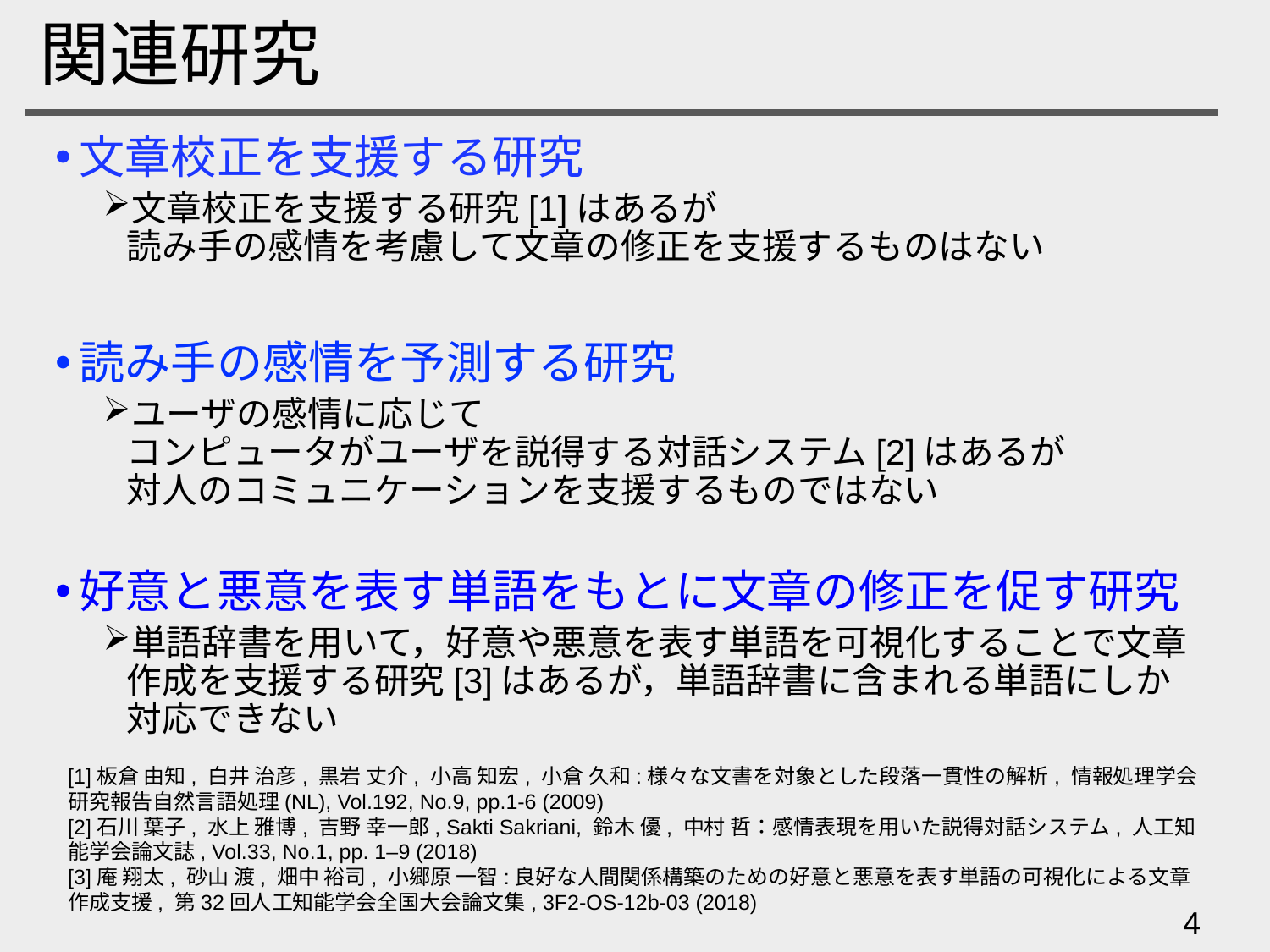

# 関連研究
文章校正を支援する研究
文章校正を支援する研究[1]はあるが
読み手の感情を考慮して文章の修正を支援するものはない

読み手の感情を予測する研究
ユーザの感情に応じて
コンピュータがユーザを説得する対話システム[2]はあるが
対人のコミュニケーションを支援するものではない

好意と悪意を表す単語をもとに文章の修正を促す研究
単語辞書を用いて，好意や悪意を表す単語を可視化することで文章作成を支援する研究[3]はあるが，単語辞書に含まれる単語にしか対応できない

[1]板倉 由知, 白井 治彦, 黒岩 丈介, 小高 知宏, 小倉 久和:様々な文書を対象とした段落一貫性の解析, 情報処理学会研究報告自然言語処理(NL), Vol.192, No.9, pp.1-6 (2009)
[2]石川 葉子, 水上 雅博, 吉野 幸一郎, Sakti Sakriani, 鈴木 優, 中村 哲：感情表現を用いた説得対話システム, 人工知能学会論文誌, Vol.33, No.1, pp. 1–9 (2018)
[3]庵 翔太, 砂山 渡, 畑中 裕司, 小郷原 一智:良好な人間関係構築のための好意と悪意を表す単語の可視化による文章作成支援, 第32回人工知能学会全国大会論文集, 3F2-OS-12b-03 (2018)
4